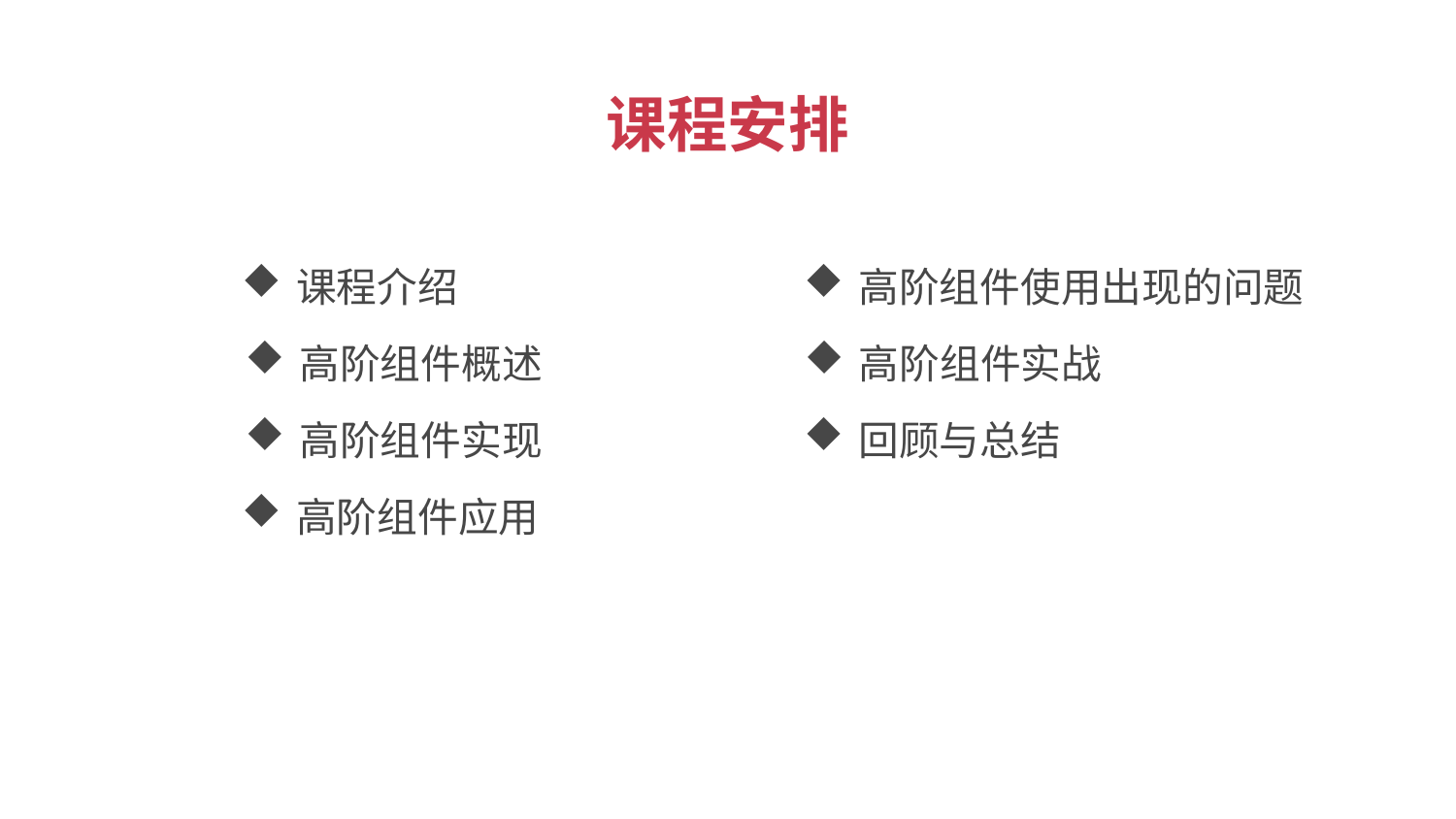

课程安排
课程介绍
高阶组件使用出现的问题
高阶组件实战
高阶组件概述
回顾与总结
高阶组件实现
高阶组件应用